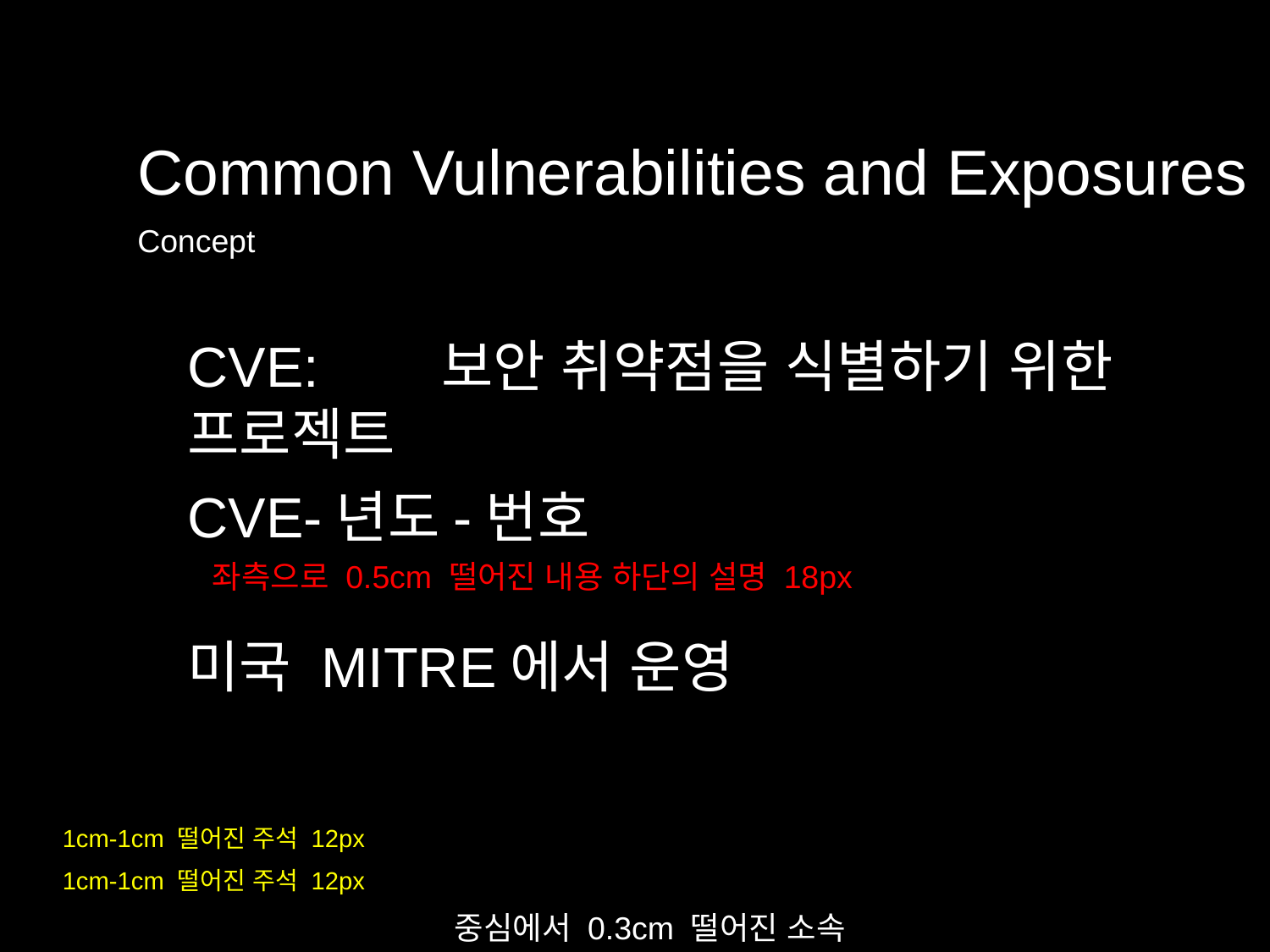

Common Vulnerabilities and Exposures
Concept
CVE: 	보안 취약점을 식별하기 위한 프로젝트
CVE-년도-번호
좌측으로 0.5cm 떨어진 내용 하단의 설명 18px
미국 MITRE에서 운영
1cm-1cm 떨어진 주석 12px
1cm-1cm 떨어진 주석 12px